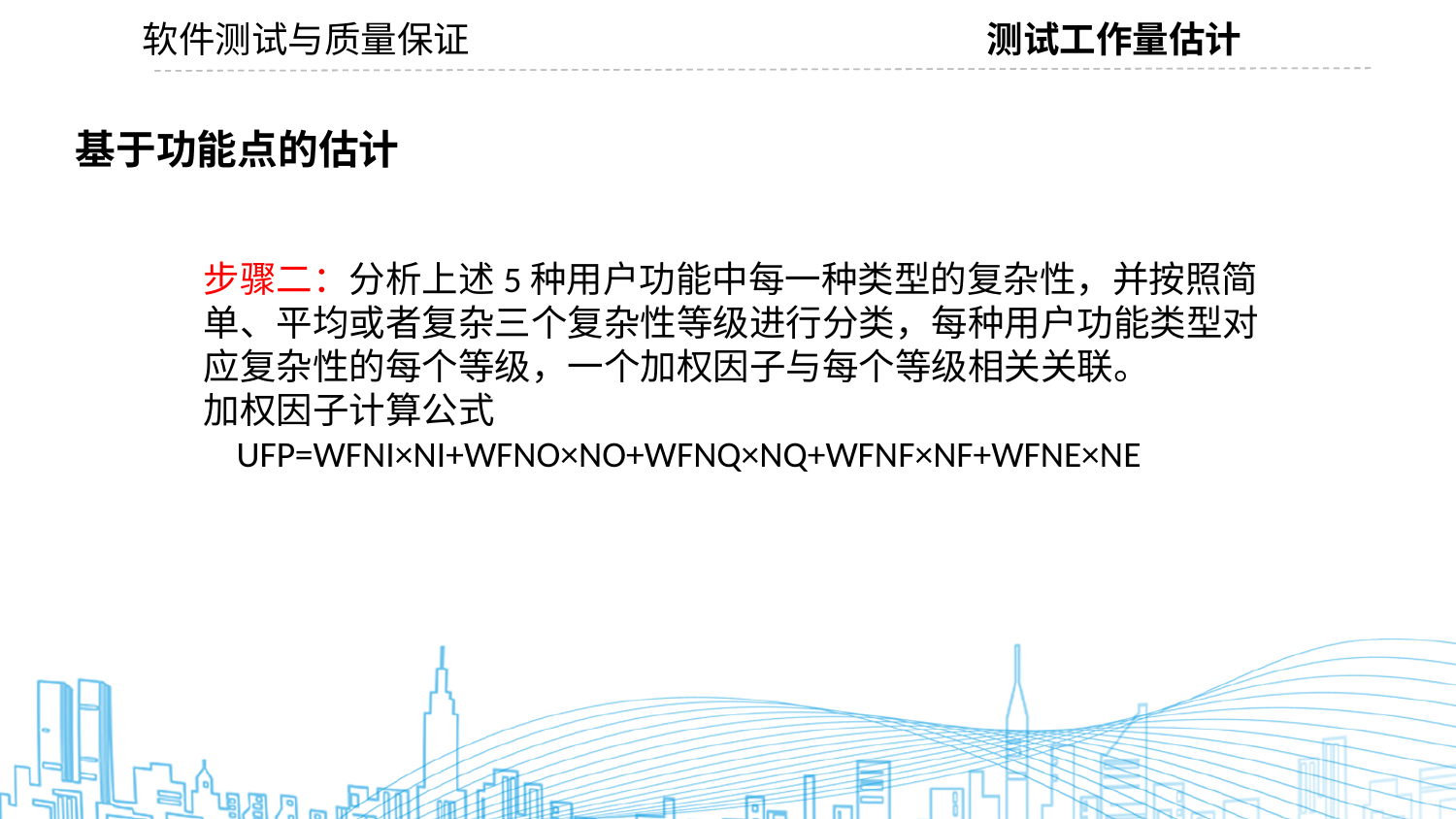

软件测试与质量保证
测试工作量估计
基于功能点的估计
步骤二：分析上述5种用户功能中每一种类型的复杂性，并按照简单、平均或者复杂三个复杂性等级进行分类，每种用户功能类型对应复杂性的每个等级，一个加权因子与每个等级相关关联。
加权因子计算公式
    UFP=WFNI×NI+WFNO×NO+WFNQ×NQ+WFNF×NF+WFNE×NE